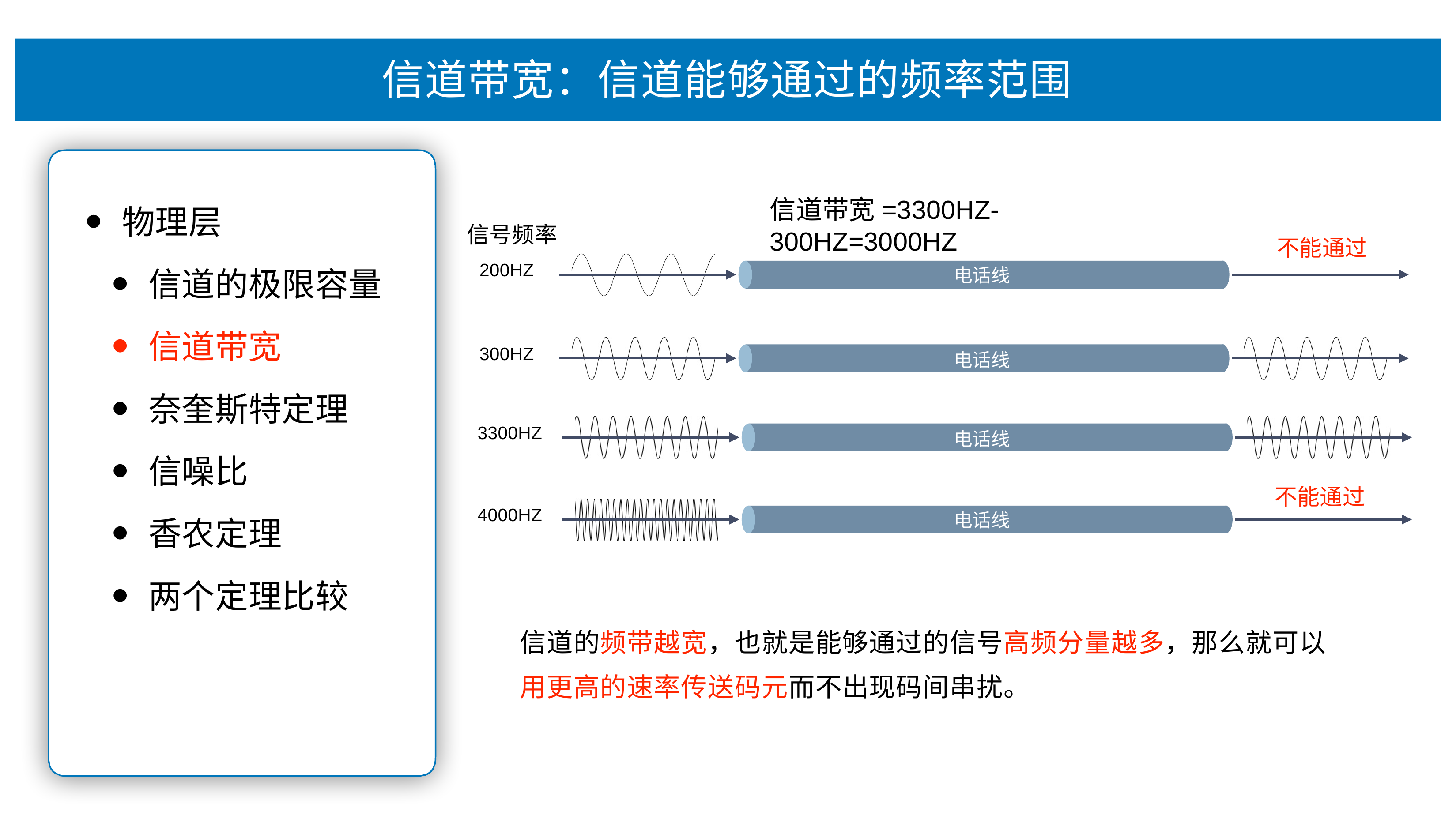

# 信道带宽：信道能够通过的频率范围

信道带宽=3300HZ-300HZ=3000HZ
物理层
信道的极限容量
信道带宽
奈奎斯特定理
信噪⽐
⾹农定理
两个定理⽐较
信号频率
200HZ
不能通过

电话线

300HZ

电话线

3300HZ

电话线

不能通过

4000HZ

电话线

信道的频带越宽，也就是能够通过的信号⾼频分量越多，那么就可以
⽤更⾼的速率传送码元⽽不出现码间串扰。